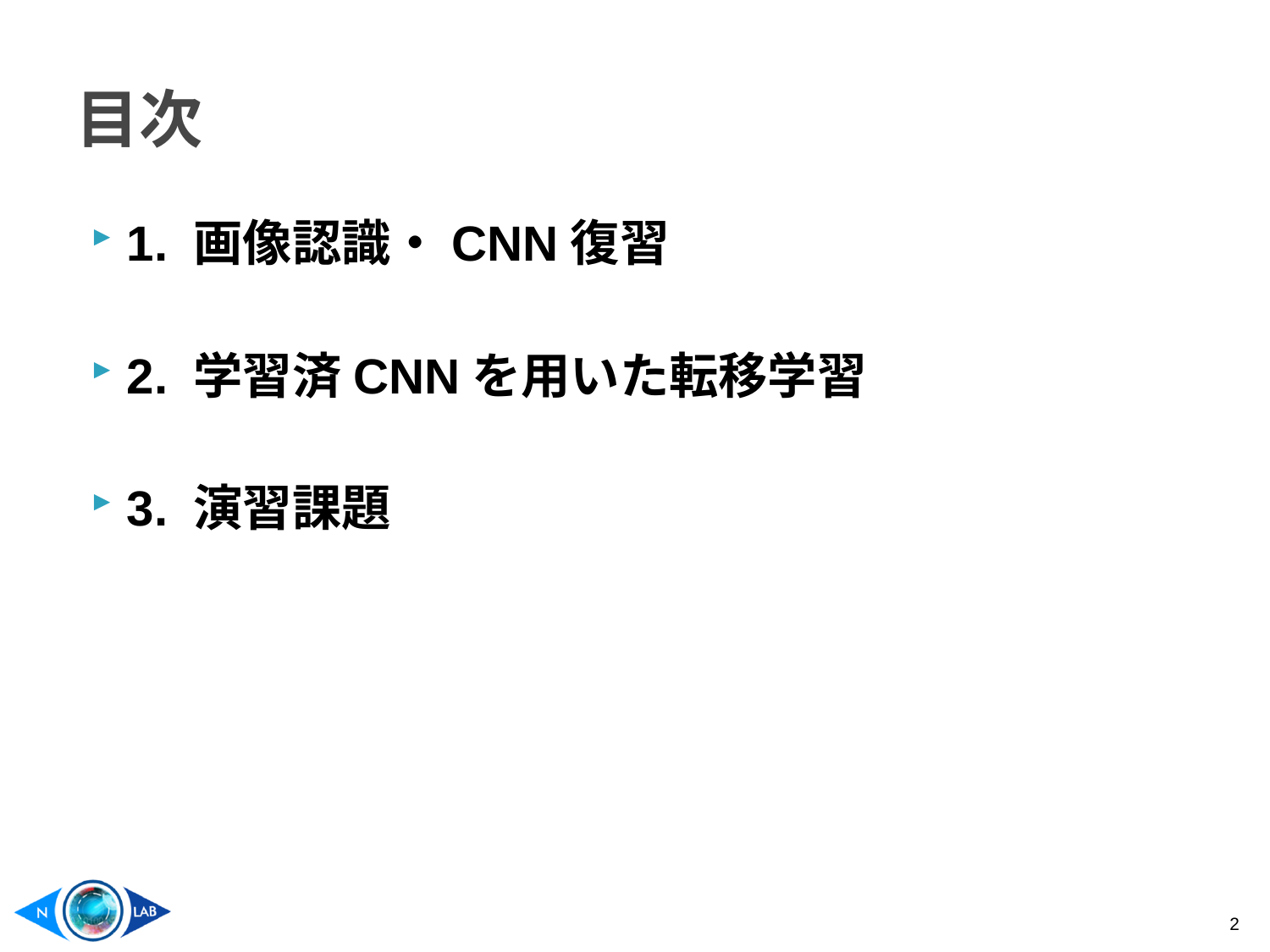

# 目次
1. 画像認識・CNN復習

2. 学習済CNNを用いた転移学習

3. 演習課題
2